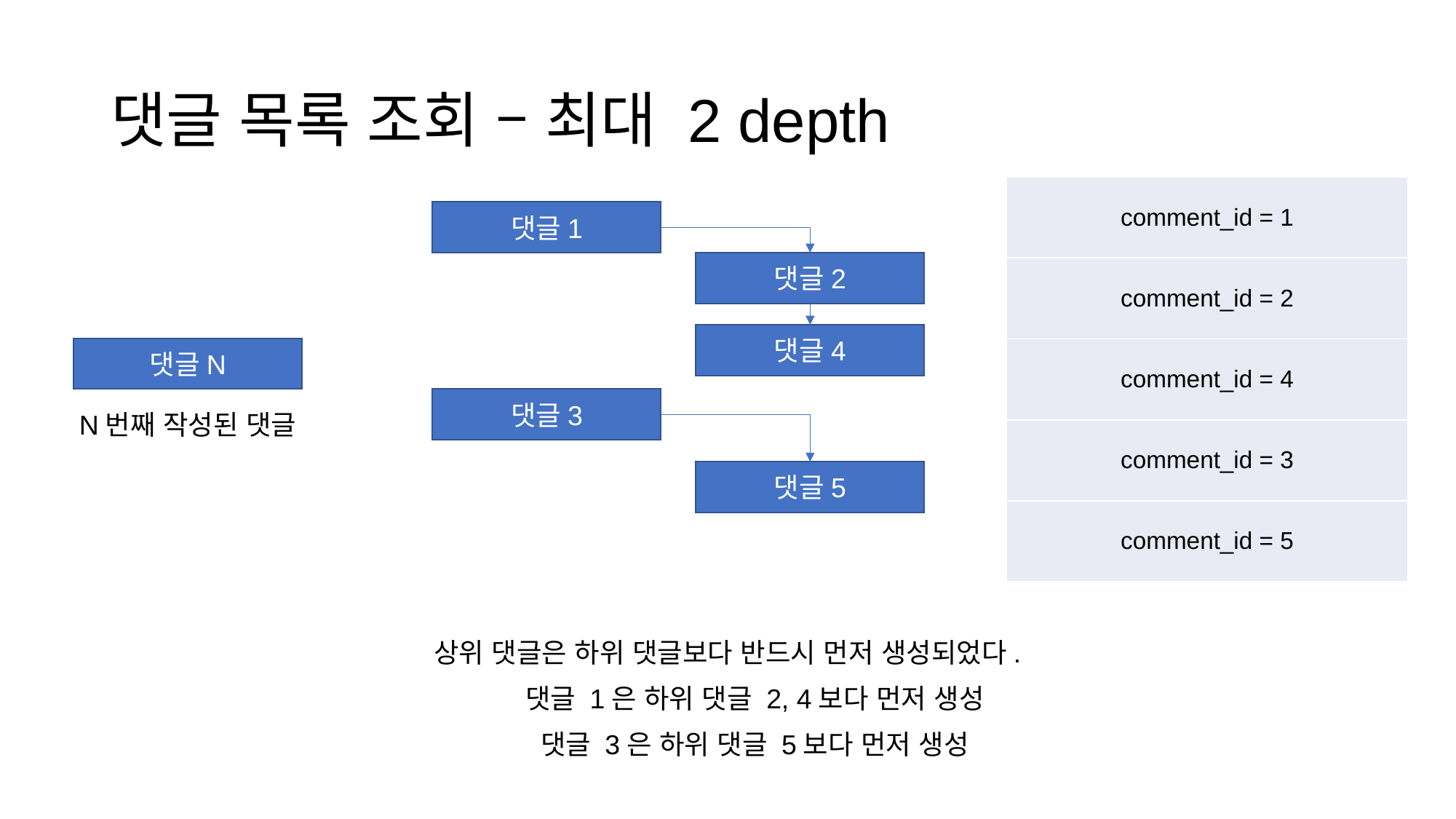

# 댓글 목록 조회 – 최대 2 depth
| comment\_id = 1 |
| --- |
| comment\_id = 2 |
| comment\_id = 4 |
| comment\_id = 3 |
| comment\_id = 5 |
댓글1
댓글2
댓글4
댓글N
댓글3
N번째 작성된 댓글
댓글5
상위 댓글은 하위 댓글보다 반드시 먼저 생성되었다.
댓글 1은 하위 댓글 2, 4보다 먼저 생성
댓글 3은 하위 댓글 5보다 먼저 생성